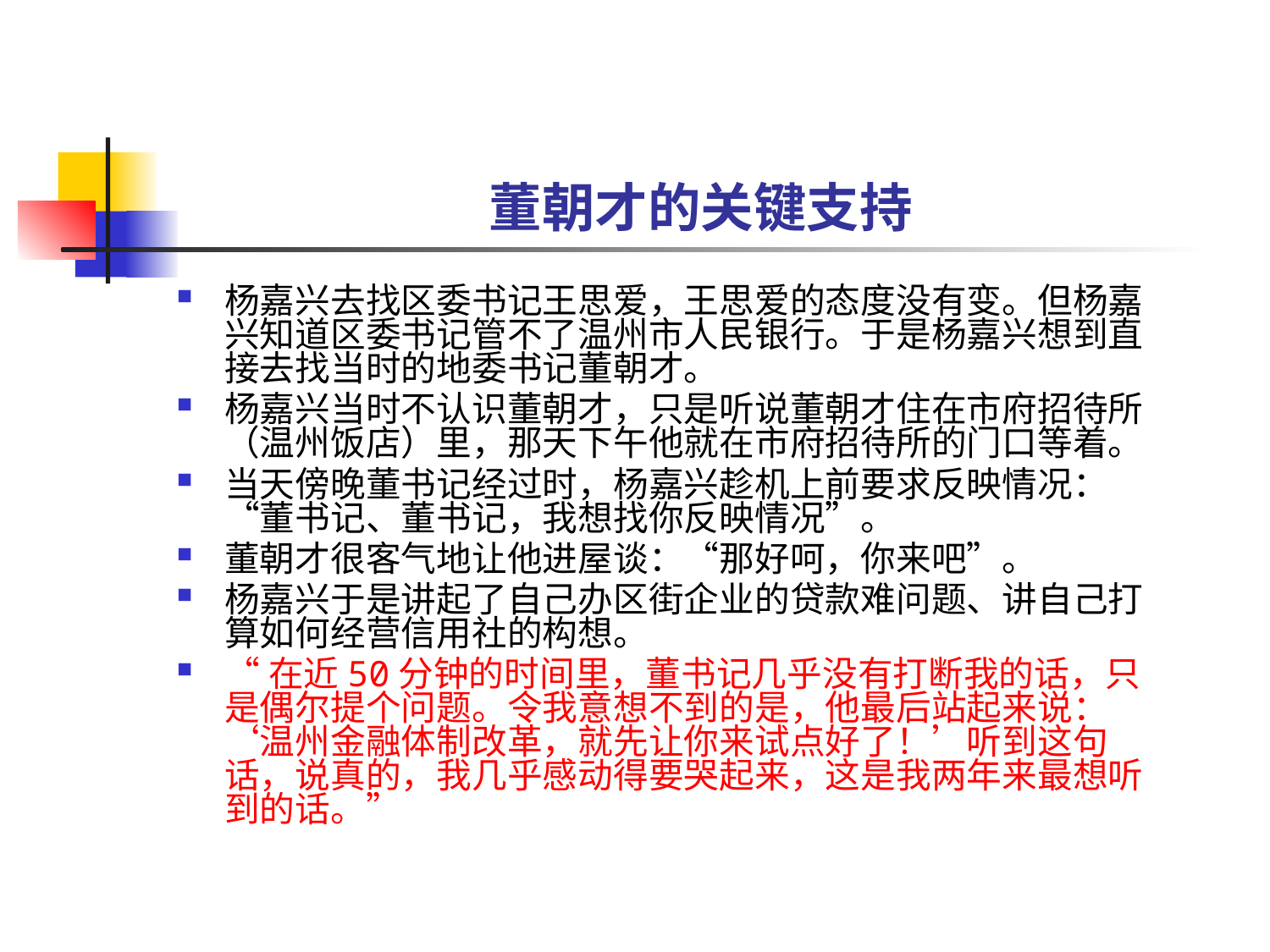

# 董朝才的关键支持
杨嘉兴去找区委书记王思爱，王思爱的态度没有变。但杨嘉兴知道区委书记管不了温州市人民银行。于是杨嘉兴想到直接去找当时的地委书记董朝才。
杨嘉兴当时不认识董朝才，只是听说董朝才住在市府招待所（温州饭店）里，那天下午他就在市府招待所的门口等着。
当天傍晚董书记经过时，杨嘉兴趁机上前要求反映情况：“董书记、董书记，我想找你反映情况”。
董朝才很客气地让他进屋谈：“那好呵，你来吧”。
杨嘉兴于是讲起了自己办区街企业的贷款难问题、讲自己打算如何经营信用社的构想。
“在近50分钟的时间里，董书记几乎没有打断我的话，只是偶尔提个问题。令我意想不到的是，他最后站起来说：‘温州金融体制改革，就先让你来试点好了！’听到这句话，说真的，我几乎感动得要哭起来，这是我两年来最想听到的话。”